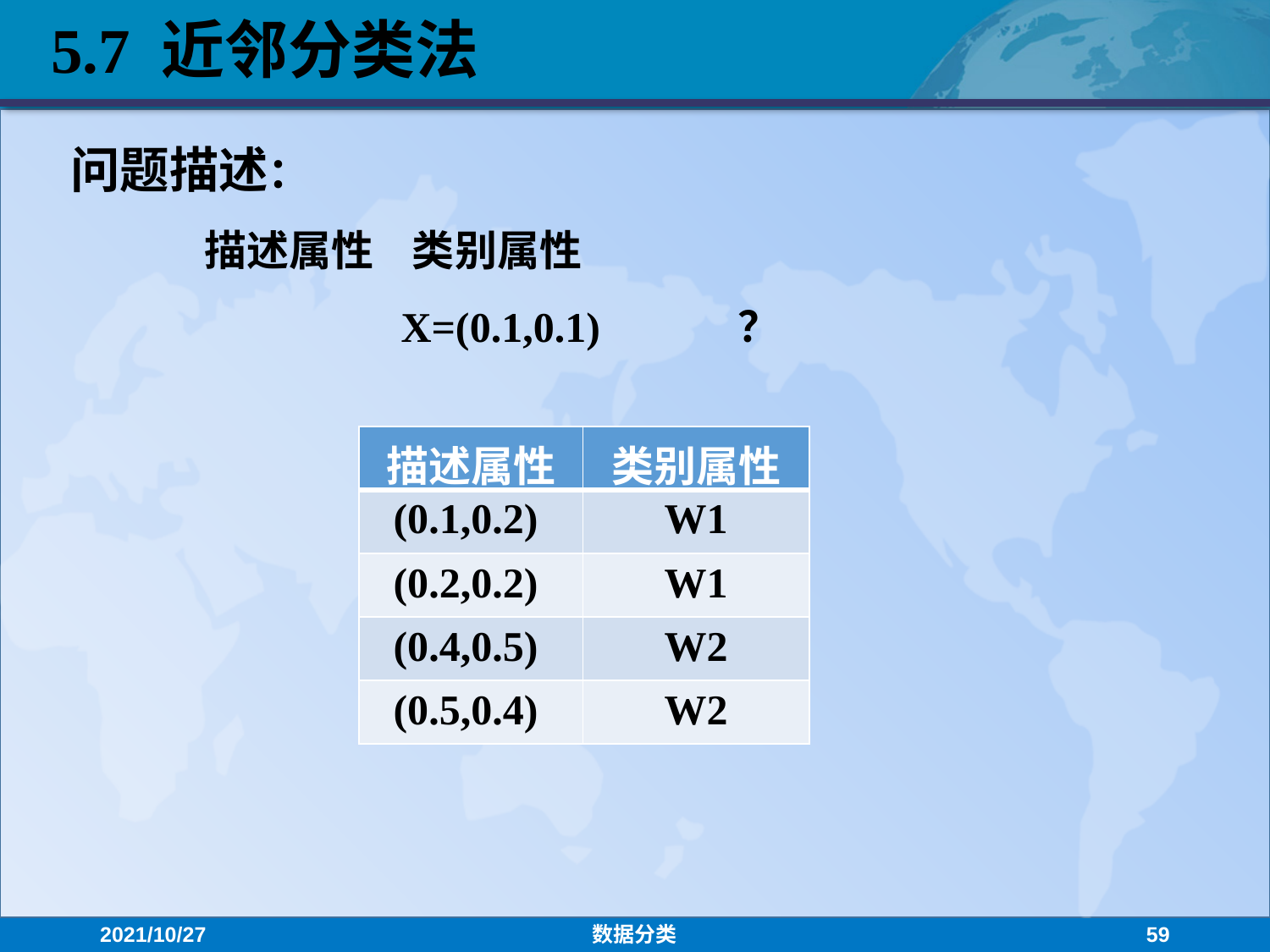

5.7 近邻分类法
问题描述：
             描述属性    类别属性
             X=(0.1,0.1)            ？
| 描述属性 | 类别属性 |
| --- | --- |
| (0.1,0.2) | W1 |
| (0.2,0.2) | W1 |
| (0.4,0.5) | W2 |
| (0.5,0.4) | W2 |
2021/10/27
数据分类
59